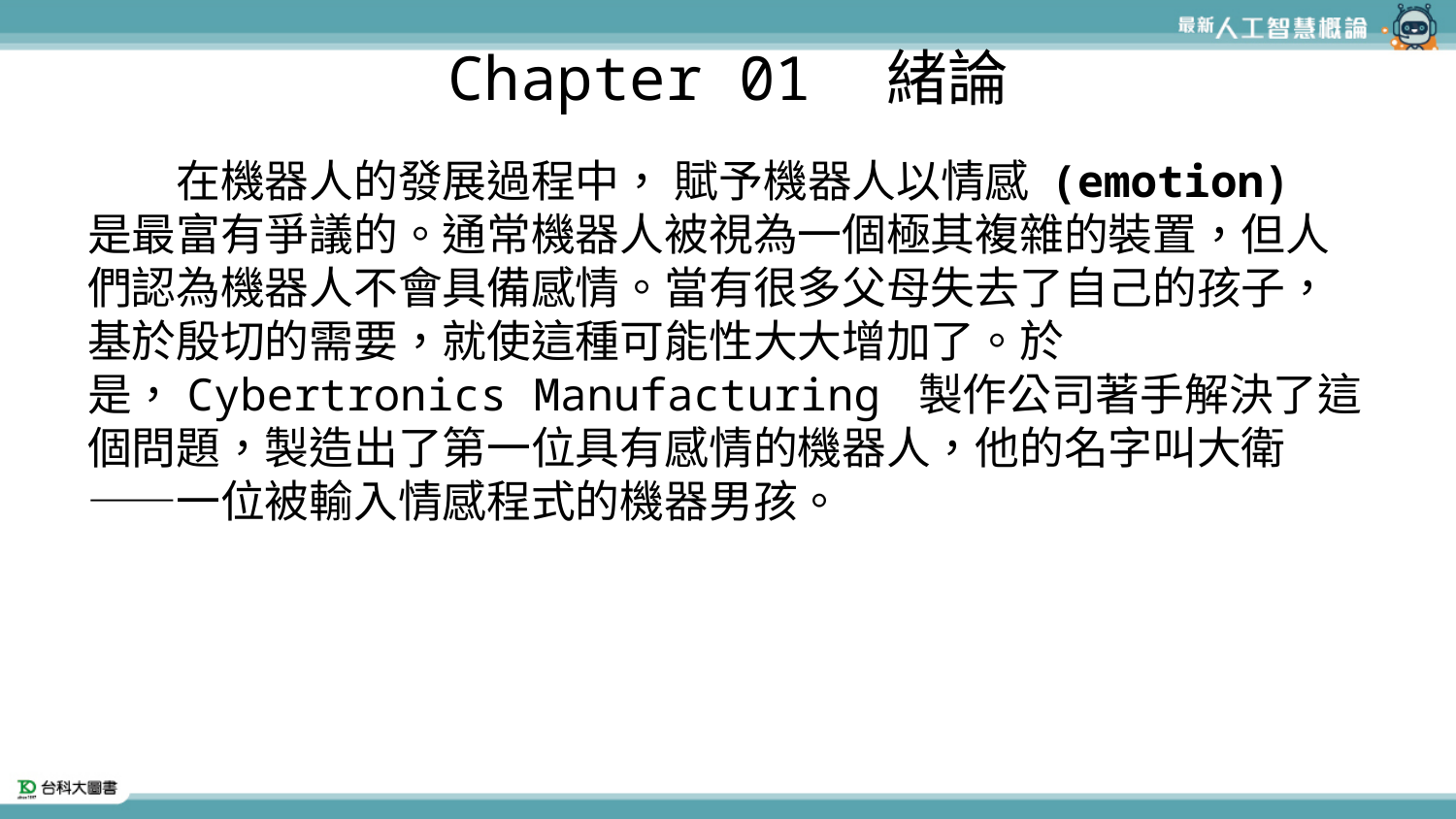

# Chapter 01　緒論
　　在機器人的發展過程中， 賦予機器人以情感 (emotion) 是最富有爭議的。通常機器人被視為一個極其複雜的裝置，但人們認為機器人不會具備感情。當有很多父母失去了自己的孩子，基於殷切的需要，就使這種可能性大大增加了。於是，Cybertronics Manufacturing 製作公司著手解決了這個問題，製造出了第一位具有感情的機器人，他的名字叫大衛——一位被輸入情感程式的機器男孩。